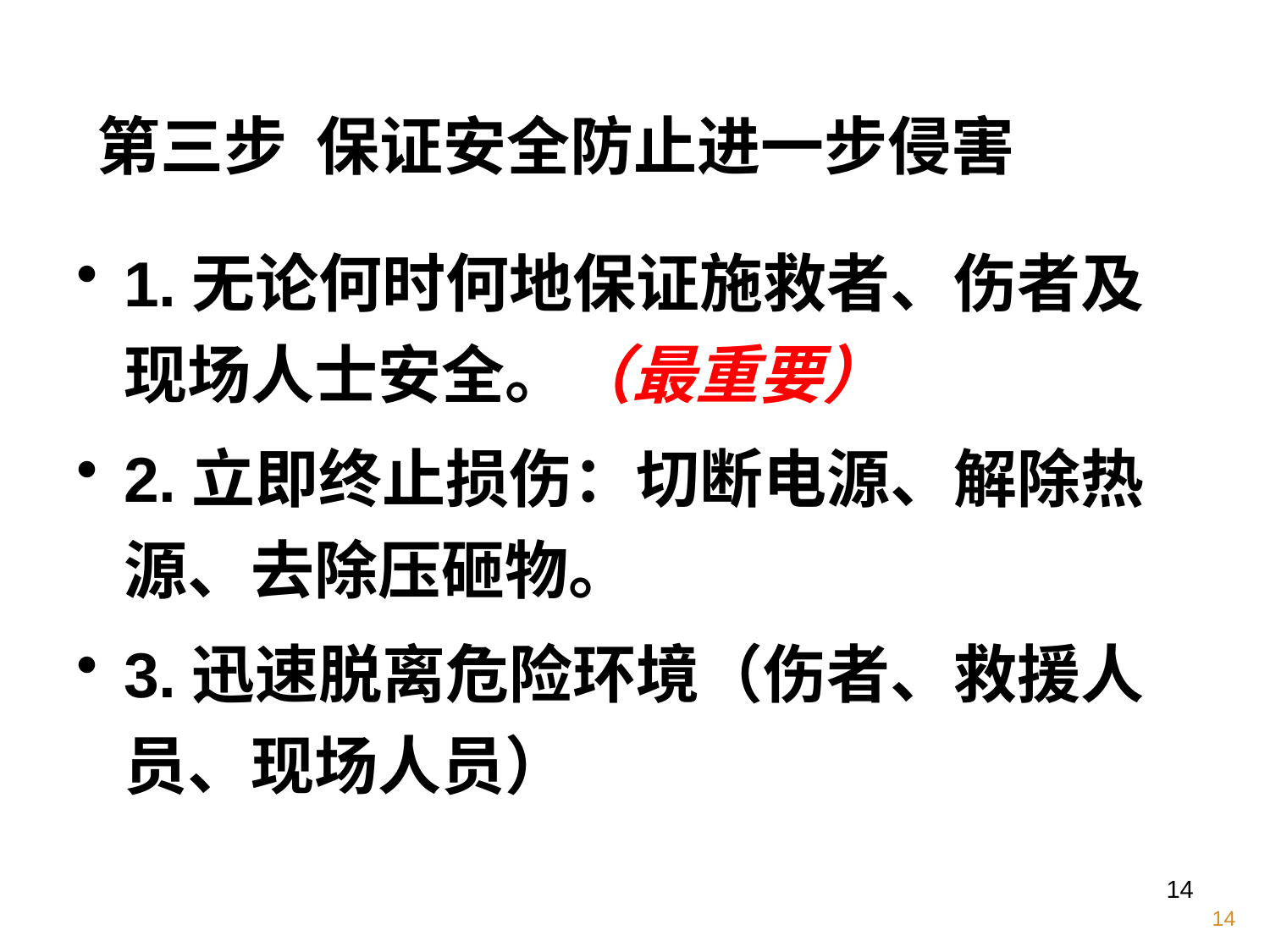

1.无论何时何地保证施救者、伤者及现场人士安全。（最重要）
2.立即终止损伤：切断电源、解除热源、去除压砸物。
3.迅速脱离危险环境（伤者、救援人员、现场人员）

第三步  保证安全防止进一步侵害
14
14